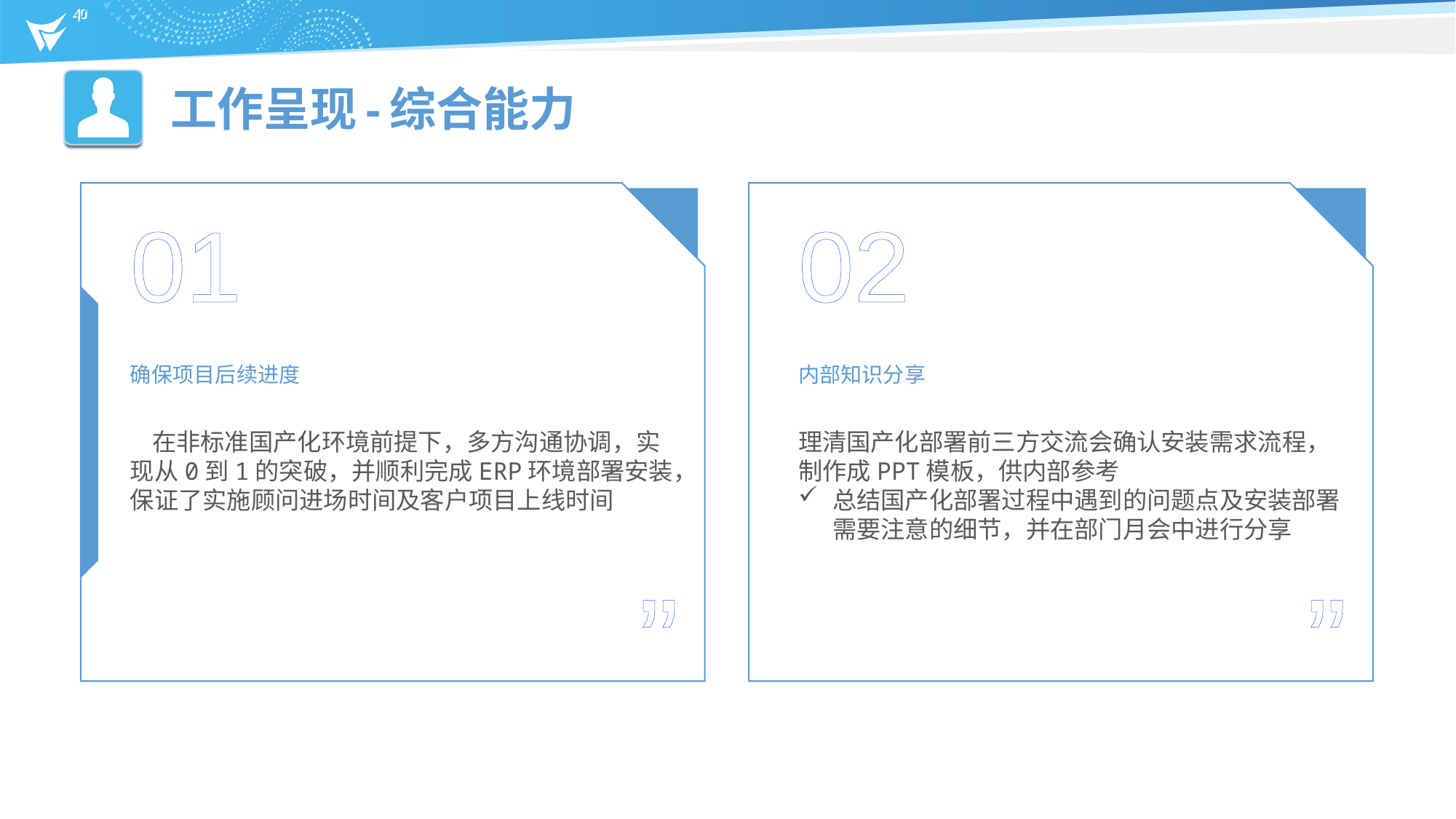

工作呈现-综合能力

01
02
确保项目后续进度
内部知识分享

   在非标准国产化环境前提下，多方沟通协调，实现从0到1的突破，并顺利完成ERP环境部署安装，保证了实施顾问进场时间及客户项目上线时间
理清国产化部署前三方交流会确认安装需求流程，制作成PPT模板，供内部参考
总结国产化部署过程中遇到的问题点及安装部署需要注意的细节，并在部门月会中进行分享
”
”